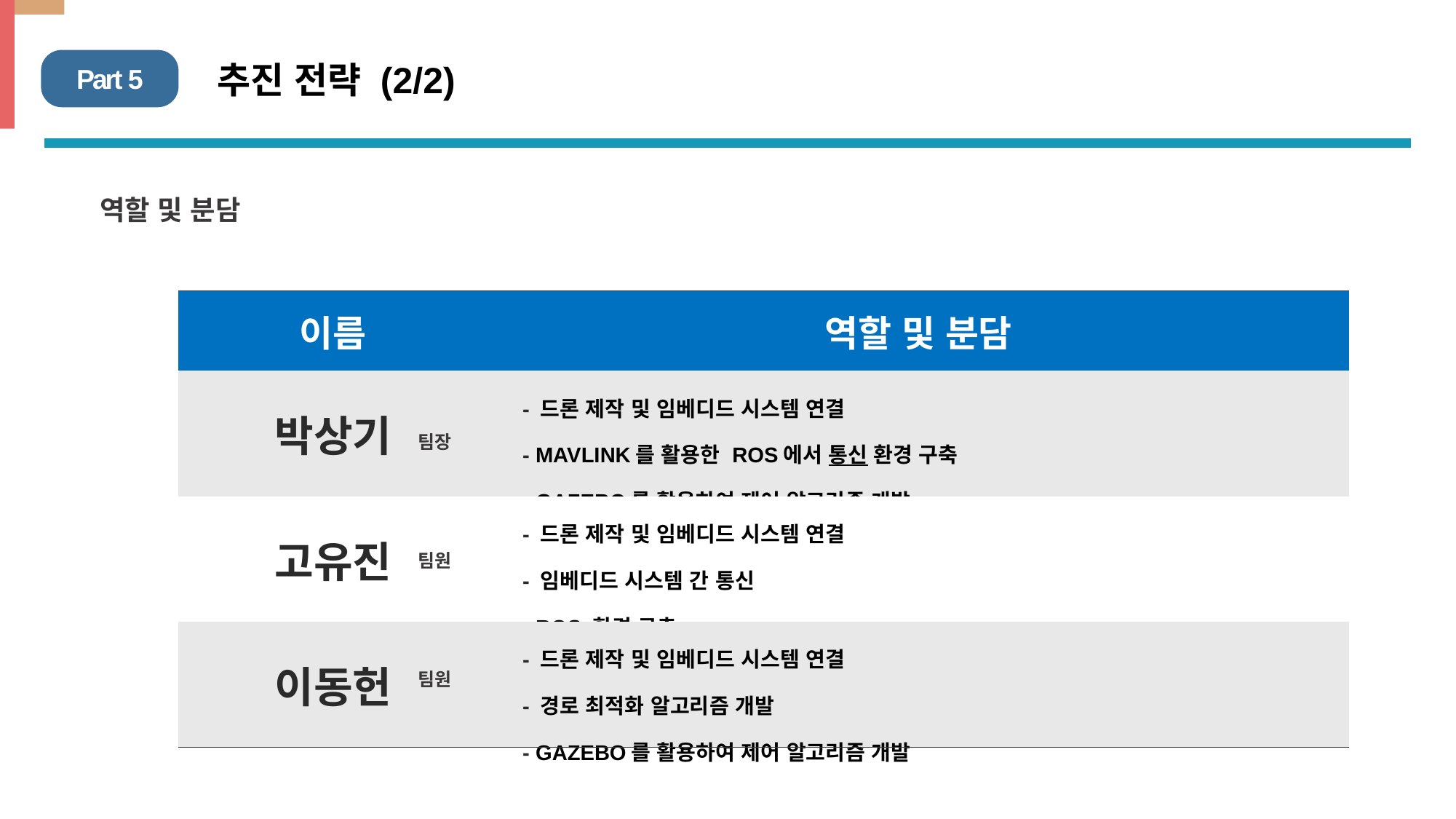

Part 5
추진 전략 (2/2)
역할 및 분담
| 이름 | 역할 및 분담 |
| --- | --- |
| 박상기 | - 드론 제작 및 임베디드 시스템 연결 - MAVLINK를 활용한 ROS에서 통신 환경 구축 - GAZEBO를 활용하여 제어 알고리즘 개발 |
| 고유진 | - 드론 제작 및 임베디드 시스템 연결 - 임베디드 시스템 간 통신 - ROS 환경 구축 |
| 이동헌 | - 드론 제작 및 임베디드 시스템 연결 - 경로 최적화 알고리즘 개발 - GAZEBO를 활용하여 제어 알고리즘 개발 |
팀장
팀원
팀원